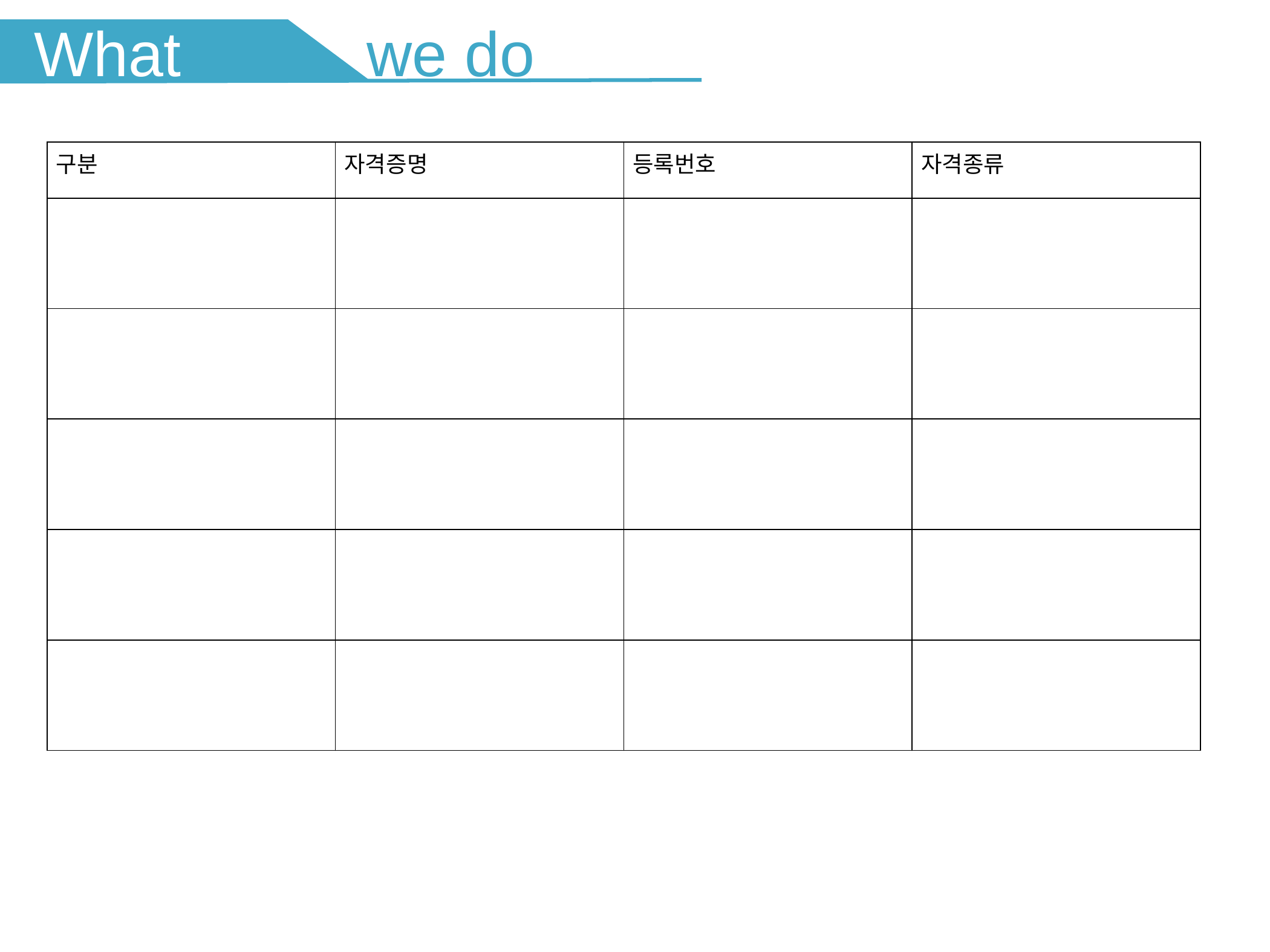

What
we do

| 구분 | 자격증명 | 등록번호 | 자격종류 |
| --- | --- | --- | --- |
|  |  |  |  |
|  |  |  |  |
|  |  |  |  |
|  |  |  |  |
|  |  |  |  |